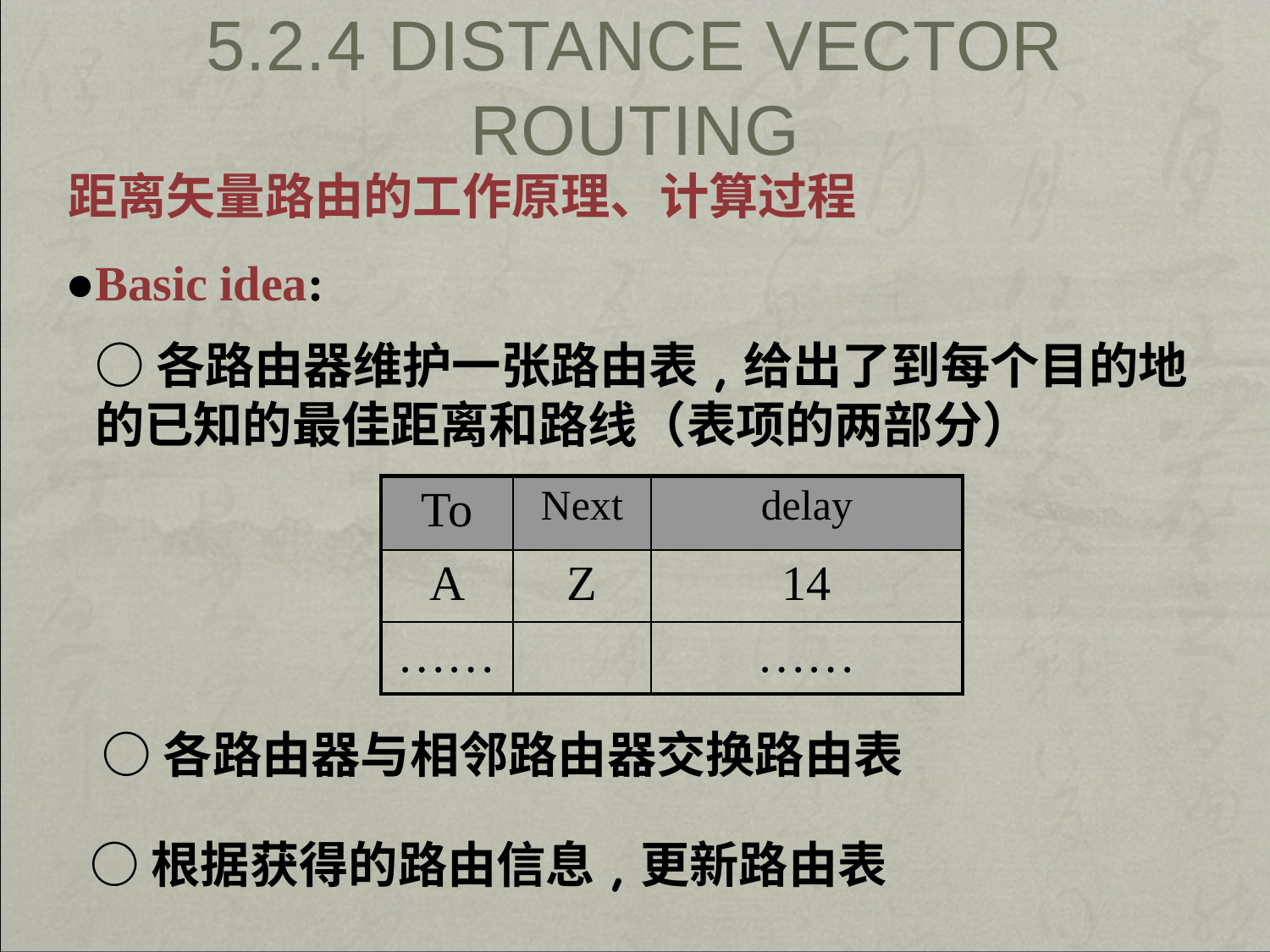

# 5.2.4 Distance Vector Routing
距离矢量路由的工作原理、计算过程
●Basic idea:
○各路由器维护一张路由表,给出了到每个目的地的已知的最佳距离和路线（表项的两部分）
| To | Next | delay |
| --- | --- | --- |
| A | Z | 14 |
| …… |  | …… |
○各路由器与相邻路由器交换路由表
○根据获得的路由信息,更新路由表